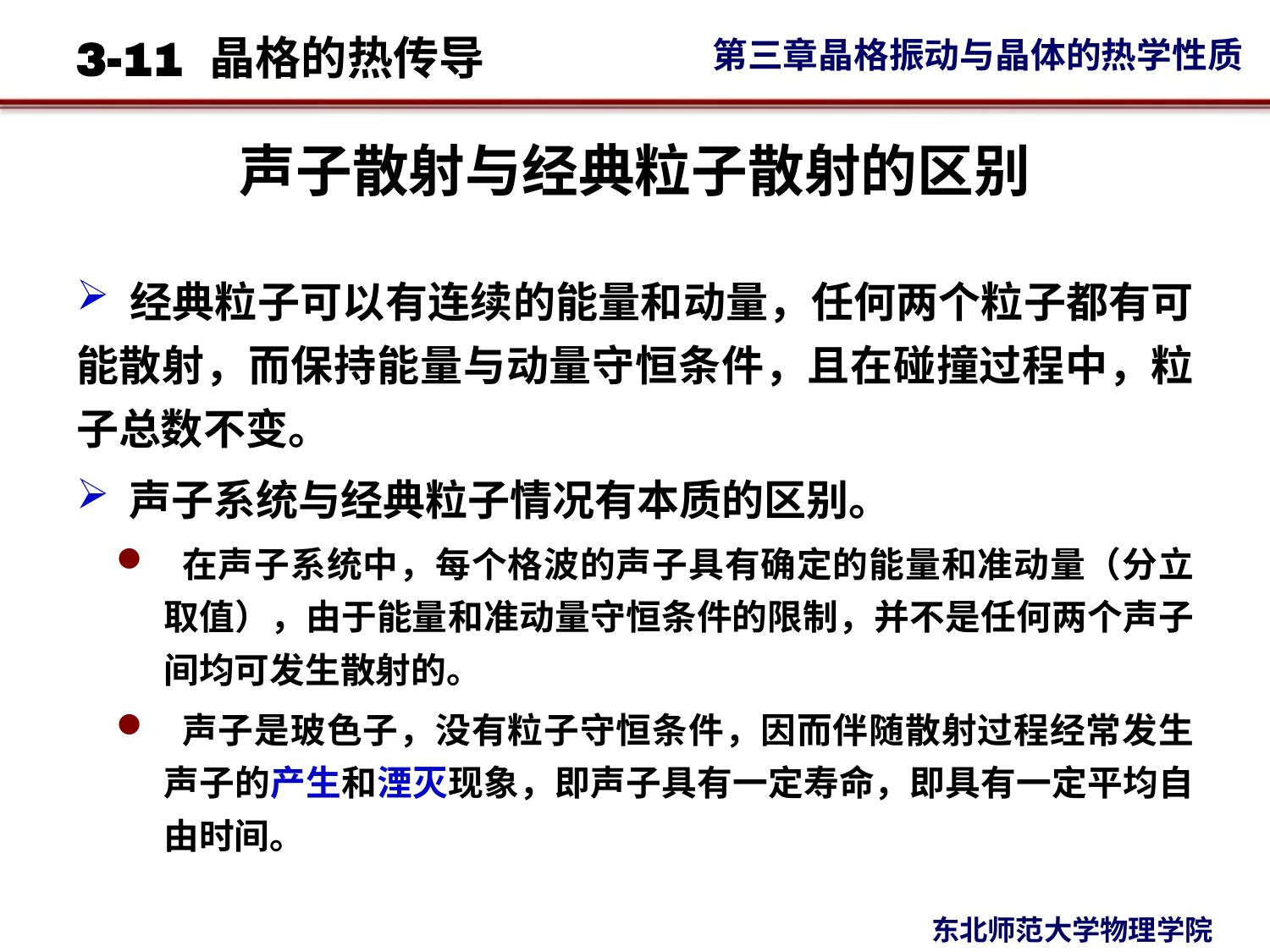

# 声子散射与经典粒子散射的区别
 经典粒子可以有连续的能量和动量，任何两个粒子都有可能散射，而保持能量与动量守恒条件，且在碰撞过程中，粒子总数不变。
 声子系统与经典粒子情况有本质的区别。
 在声子系统中，每个格波的声子具有确定的能量和准动量（分立取值），由于能量和准动量守恒条件的限制，并不是任何两个声子间均可发生散射的。
 声子是玻色子，没有粒子守恒条件，因而伴随散射过程经常发生声子的产生和湮灭现象，即声子具有一定寿命，即具有一定平均自由时间。